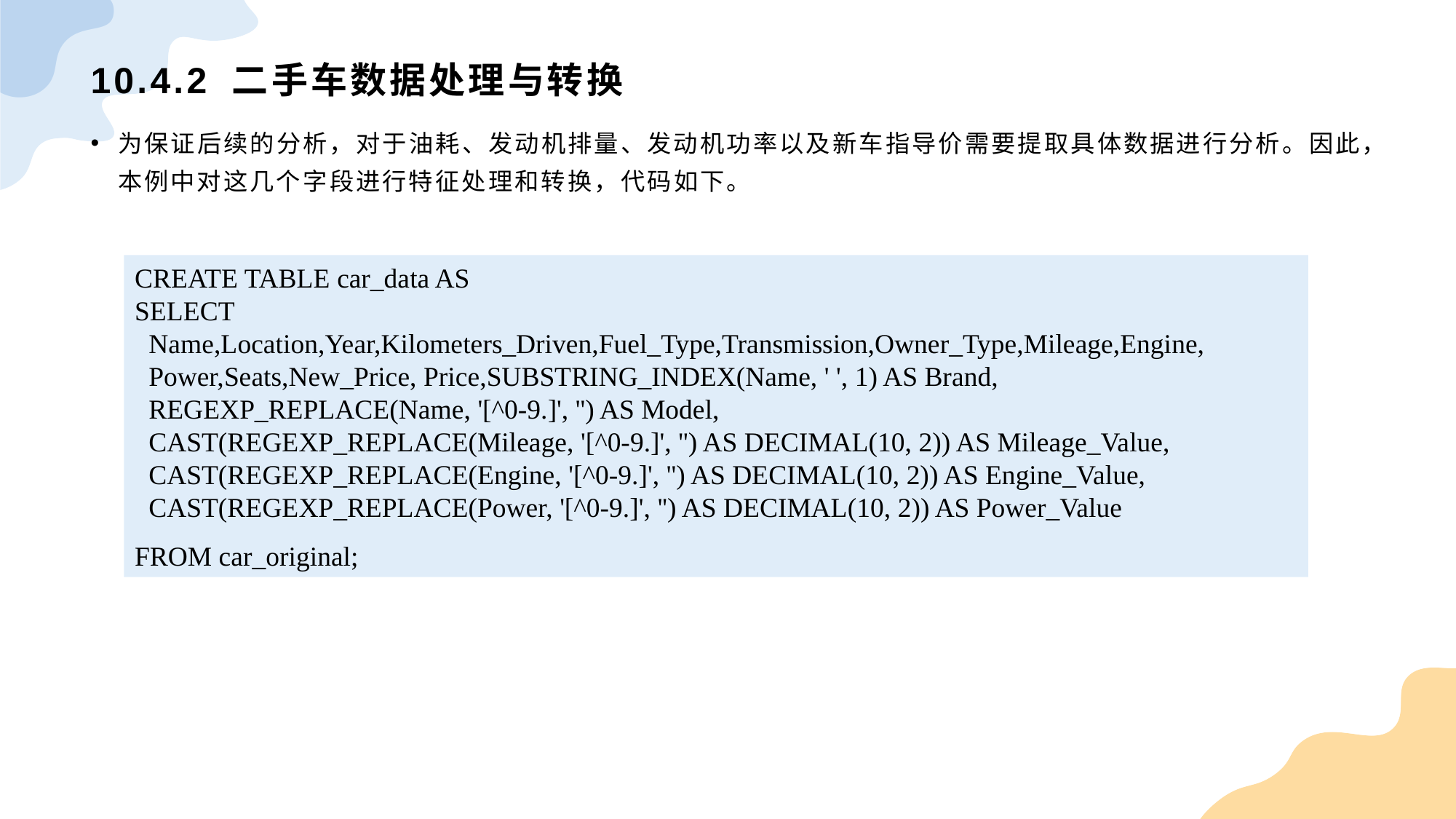

# 10.4.2 二手车数据处理与转换
为保证后续的分析，对于油耗、发动机排量、发动机功率以及新车指导价需要提取具体数据进行分析。因此，本例中对这几个字段进行特征处理和转换，代码如下。
CREATE TABLE car_data ASSELECT  Name,Location,Year,Kilometers_Driven,Fuel_Type,Transmission,Owner_Type,Mileage,Engine,  Power,Seats,New_Price, Price,SUBSTRING_INDEX(Name, ' ', 1) AS Brand,  REGEXP_REPLACE(Name, '[^0-9.]', '') AS Model,  CAST(REGEXP_REPLACE(Mileage, '[^0-9.]', '') AS DECIMAL(10, 2)) AS Mileage_Value,  CAST(REGEXP_REPLACE(Engine, '[^0-9.]', '') AS DECIMAL(10, 2)) AS Engine_Value,  CAST(REGEXP_REPLACE(Power, '[^0-9.]', '') AS DECIMAL(10, 2)) AS Power_ValueFROM car_original;